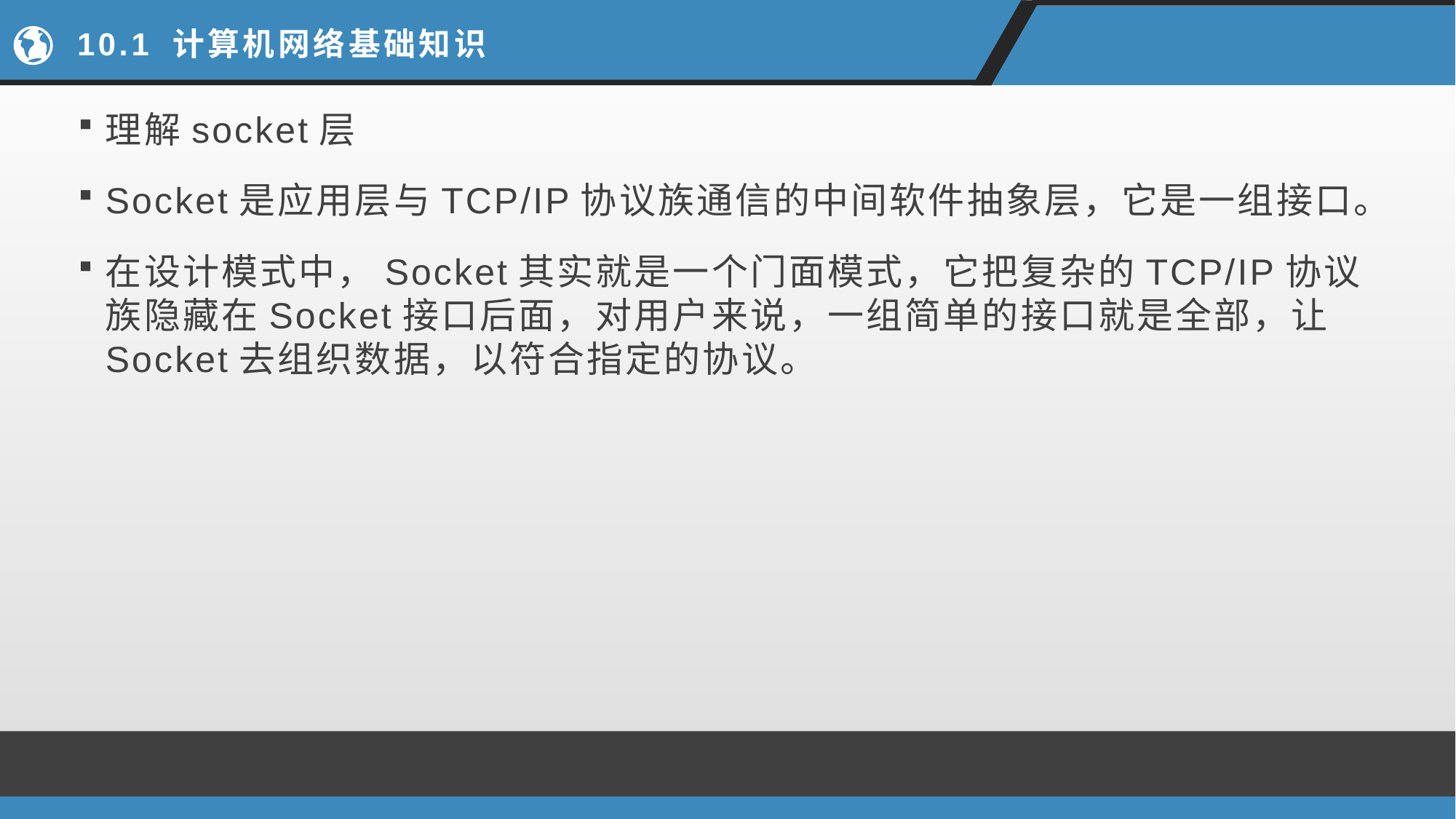

# 10.1 计算机网络基础知识

理解socket层
Socket是应用层与TCP/IP协议族通信的中间软件抽象层，它是一组接口。
在设计模式中，Socket其实就是一个门面模式，它把复杂的TCP/IP协议族隐藏在Socket接口后面，对用户来说，一组简单的接口就是全部，让Socket去组织数据，以符合指定的协议。